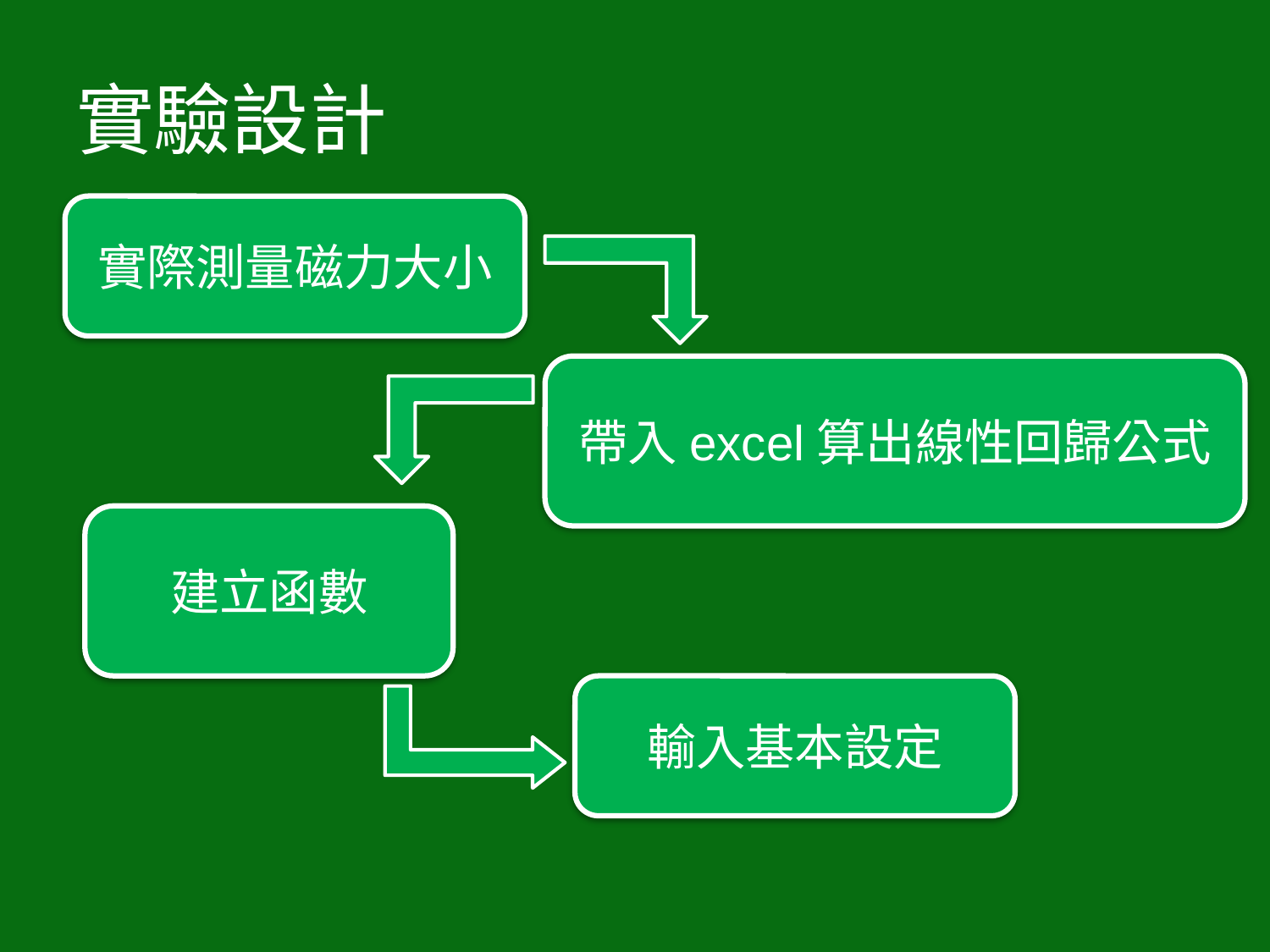

# 實驗設計
實際測量磁力大小

帶入excel算出線性回歸公式

建立函數

輸入基本設定